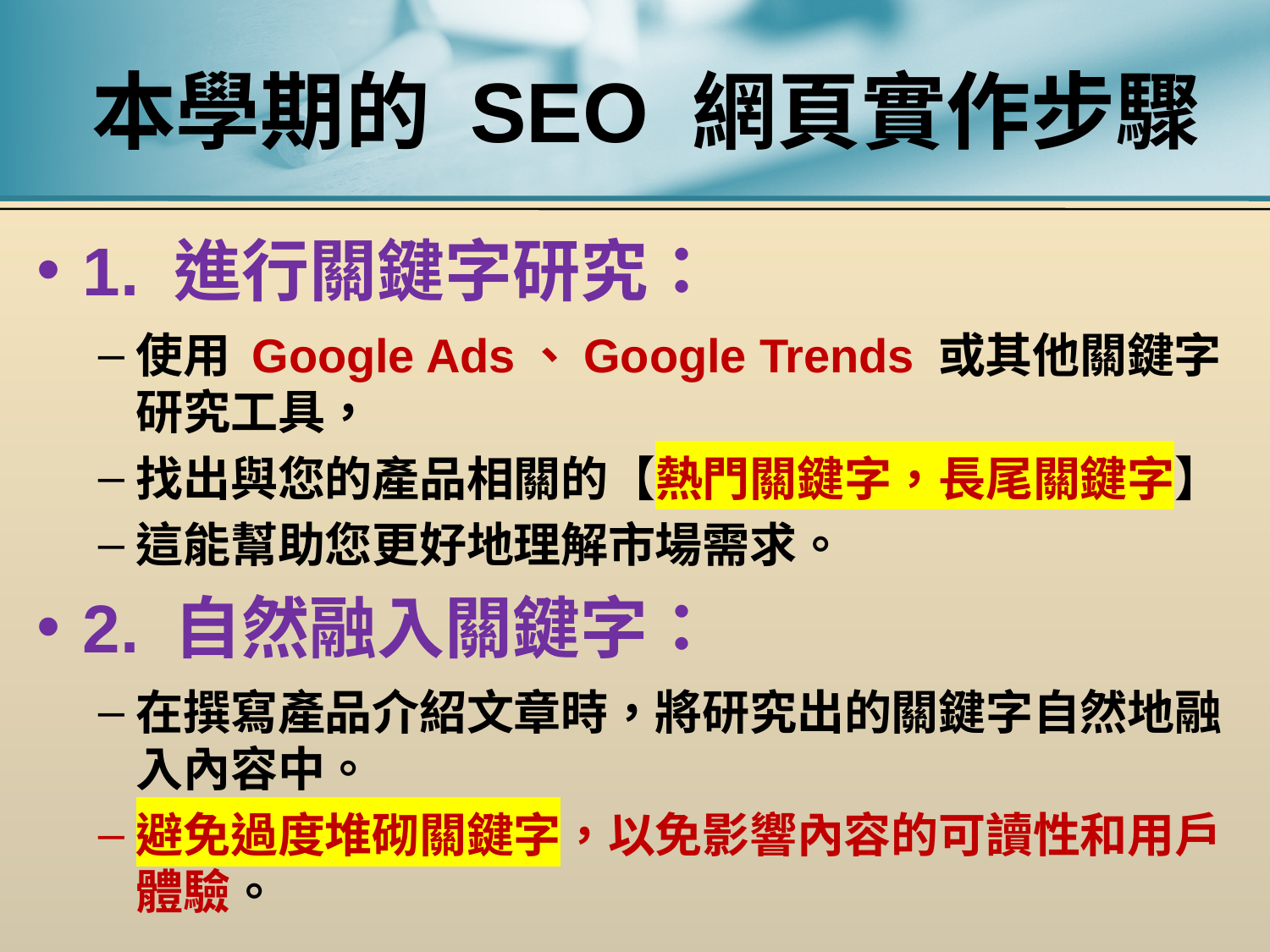

# 本學期的 SEO 網頁實作步驟
1. 進行關鍵字研究：
使用 Google Ads、Google Trends 或其他關鍵字研究工具，
找出與您的產品相關的【熱門關鍵字，長尾關鍵字】
這能幫助您更好地理解市場需求。
2. 自然融入關鍵字：
在撰寫產品介紹文章時，將研究出的關鍵字自然地融入內容中。
避免過度堆砌關鍵字，以免影響內容的可讀性和用戶體驗。